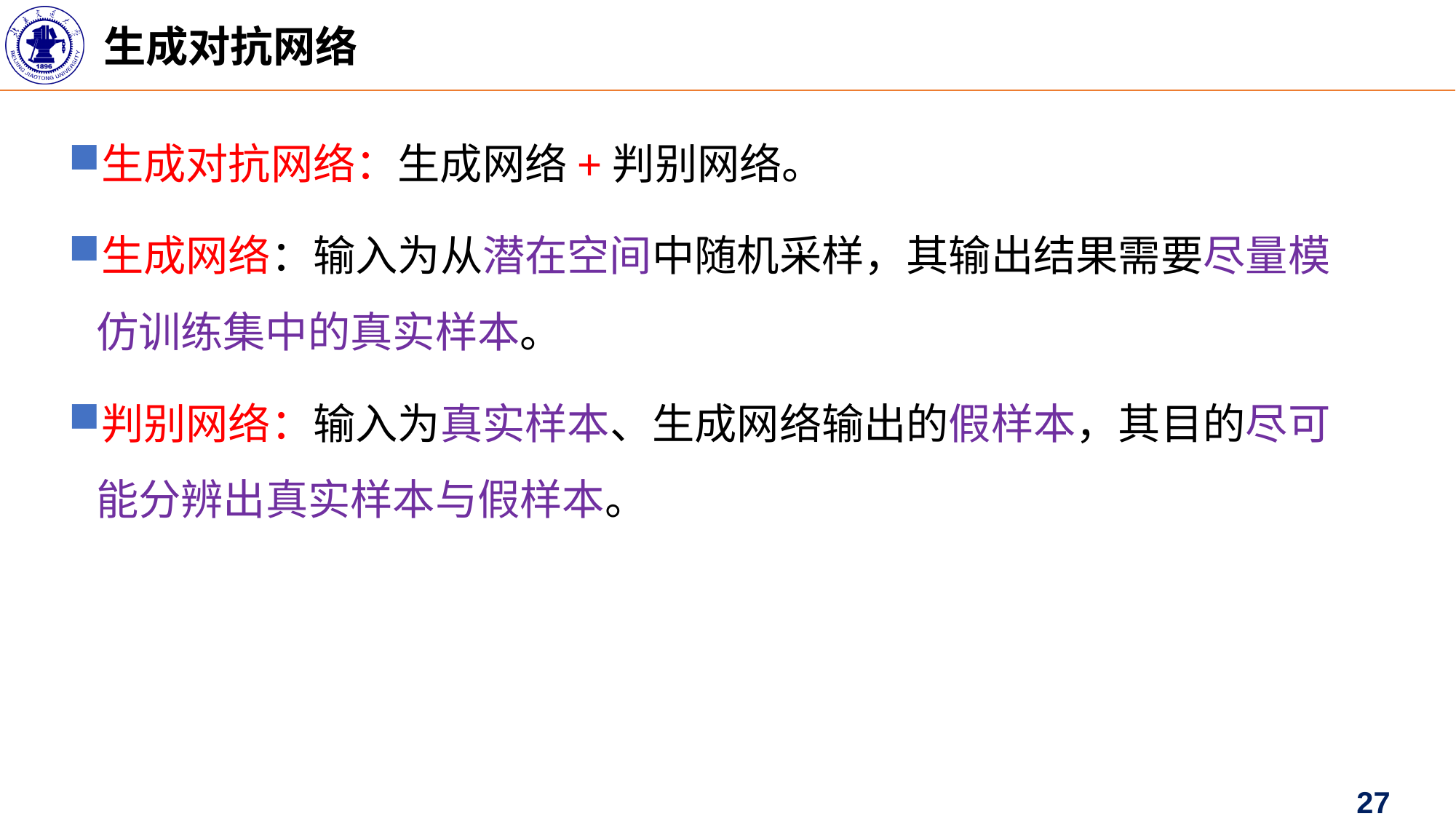

生成对抗网络
生成对抗网络：生成网络+判别网络。
生成网络：输入为从潜在空间中随机采样，其输出结果需要尽量模仿训练集中的真实样本。
判别网络：输入为真实样本、生成网络输出的假样本，其目的尽可能分辨出真实样本与假样本。